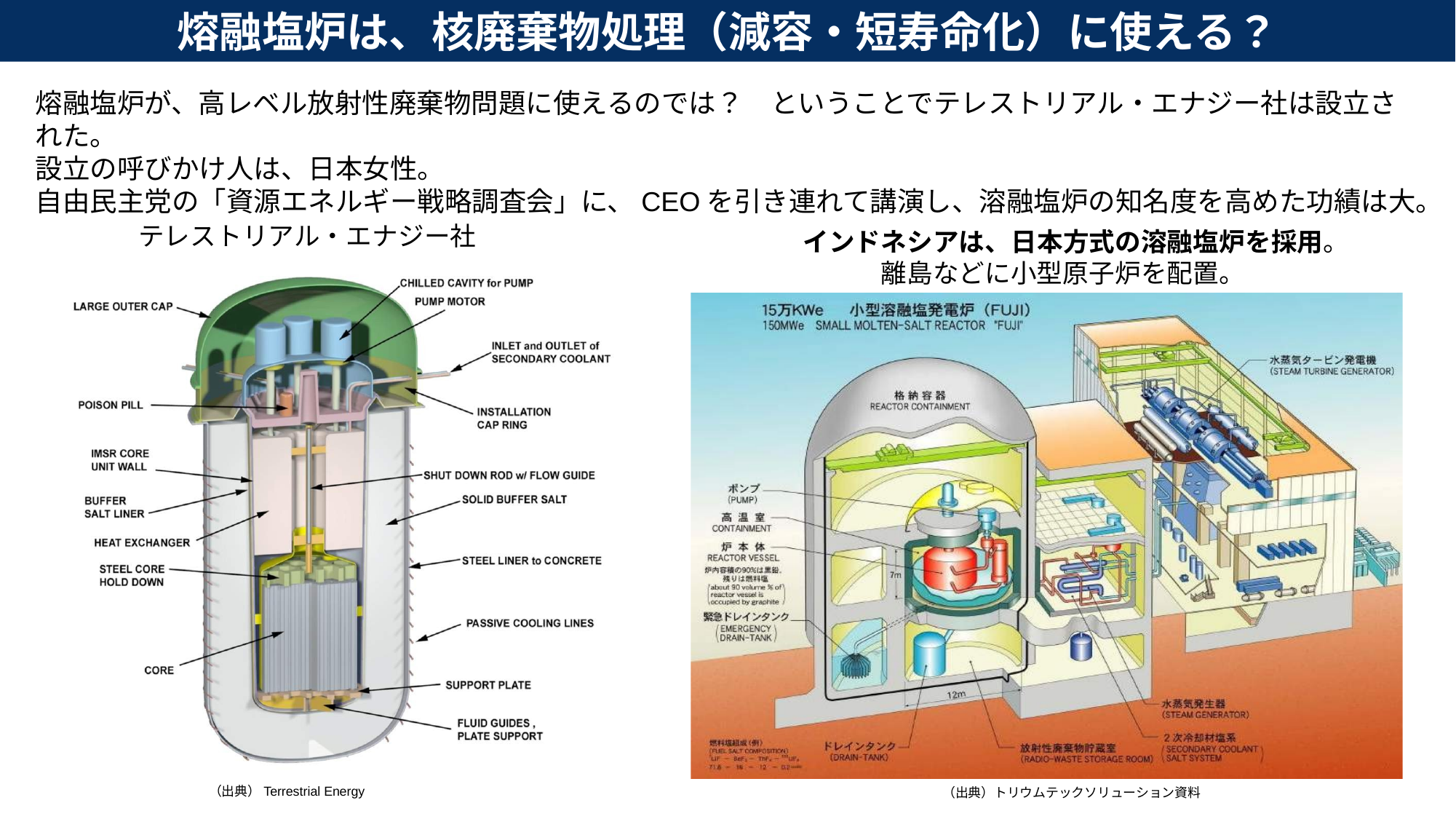

熔融塩炉は、核廃棄物処理（減容・短寿命化）に使える？
熔融塩炉が、高レベル放射性廃棄物問題に使えるのでは？　ということでテレストリアル・エナジー社は設立された。
設立の呼びかけ人は、日本女性。
自由民主党の「資源エネルギー戦略調査会」に、CEOを引き連れて講演し、溶融塩炉の知名度を高めた功績は大。
テレストリアル・エナジー社
インドネシアは、日本方式の溶融塩炉を採用。
離島などに小型原子炉を配置。

（出典）Terrestrial Energy
（出典）トリウムテックソリューション資料